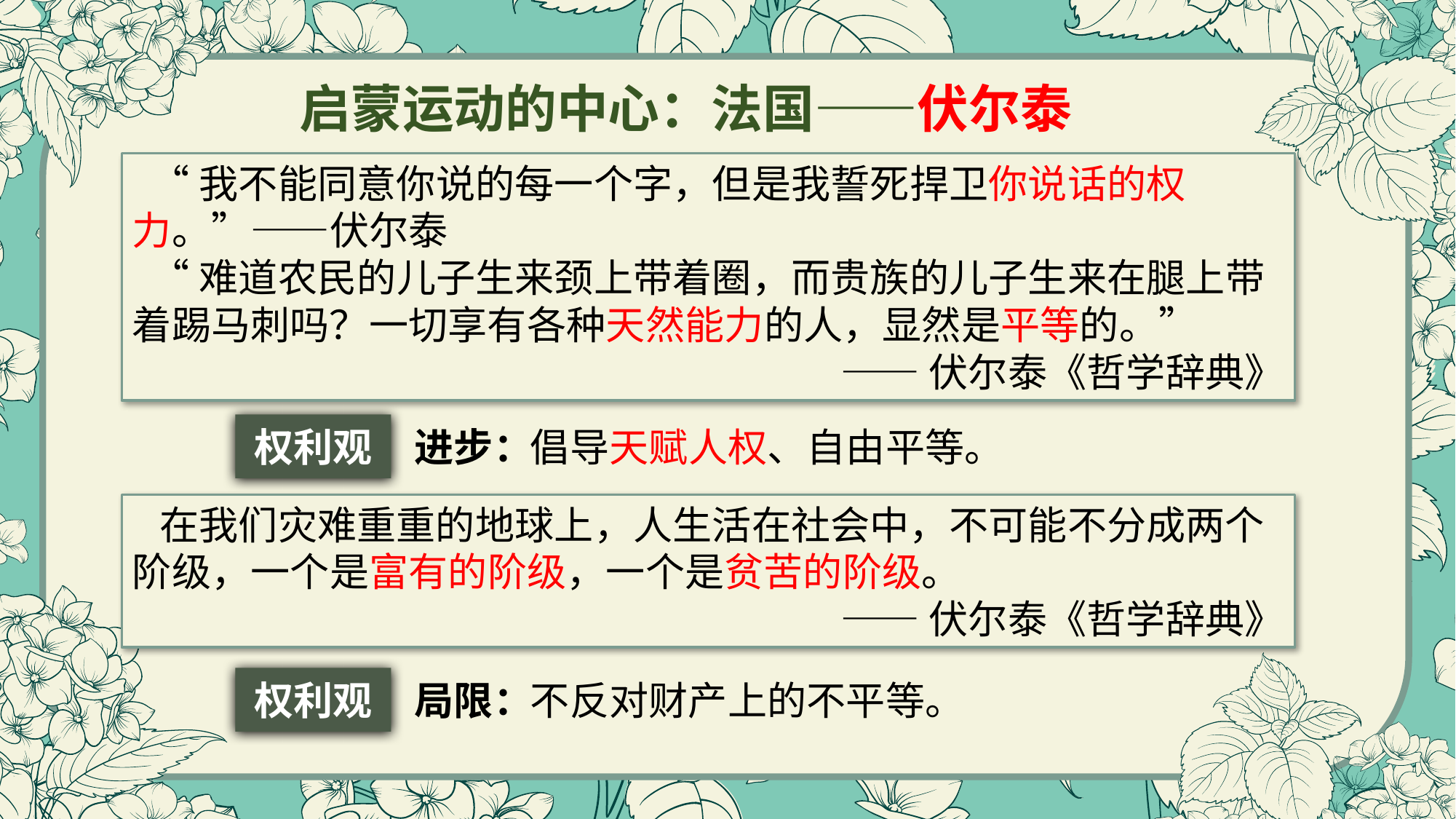

启蒙运动的中心：法国——伏尔泰
  “我不能同意你说的每一个字，但是我誓死捍卫你说话的权力。”——伏尔泰
  “难道农民的儿子生来颈上带着圈，而贵族的儿子生来在腿上带着踢马刺吗？一切享有各种天然能力的人，显然是平等的。”
——伏尔泰《哲学辞典》
权利观
倡导天赋人权、自由平等。
进步：
  在我们灾难重重的地球上，人生活在社会中，不可能不分成两个阶级，一个是富有的阶级，一个是贫苦的阶级。
——伏尔泰《哲学辞典》
权利观
不反对财产上的不平等。
局限：